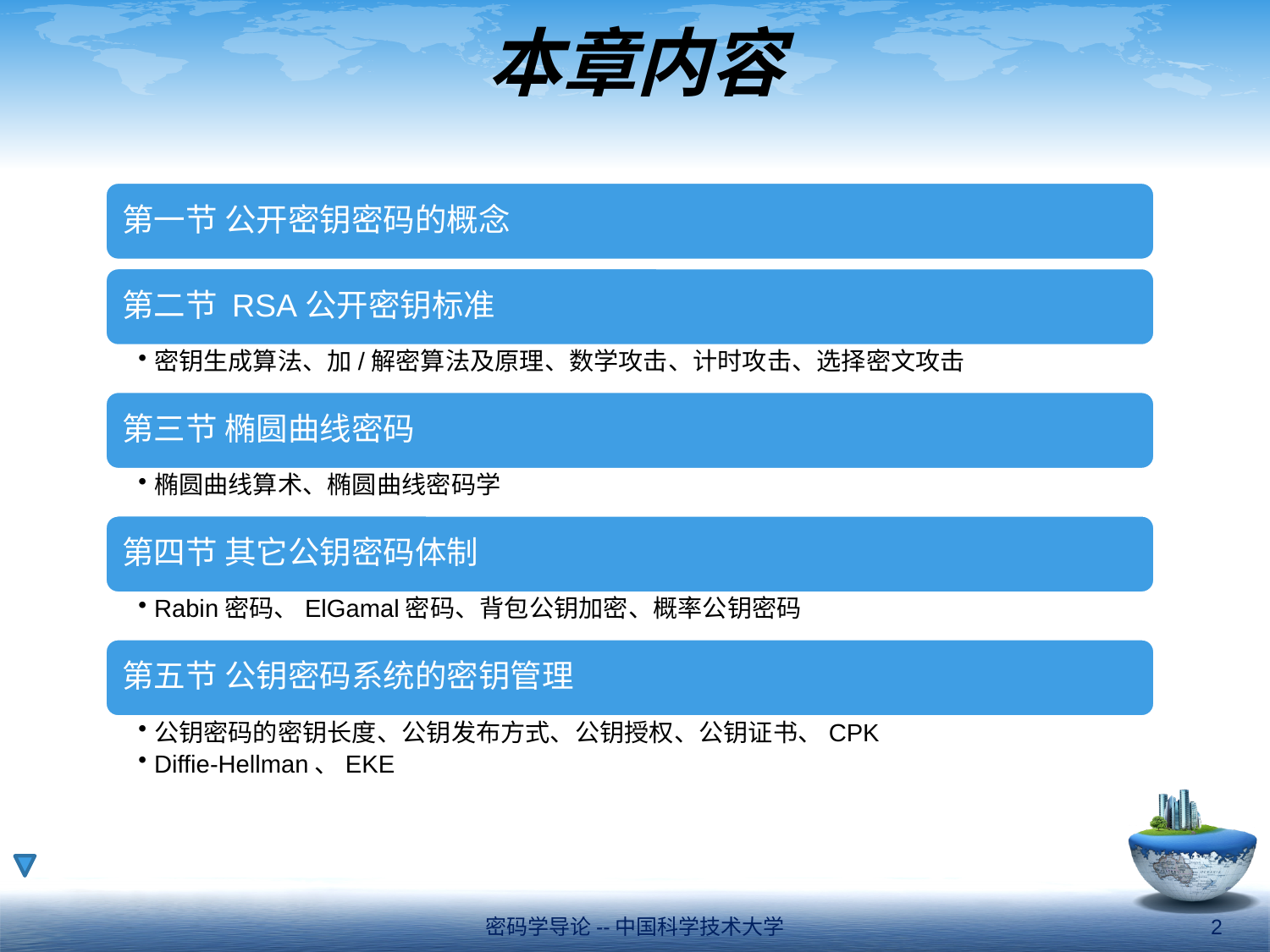

# 本章内容
第一节 公开密钥密码的概念
第二节 RSA公开密钥标准
密钥生成算法、加/解密算法及原理、数学攻击、计时攻击、选择密文攻击
第三节 椭圆曲线密码
椭圆曲线算术、椭圆曲线密码学
第四节 其它公钥密码体制
Rabin密码、ElGamal密码、背包公钥加密、概率公钥密码
第五节 公钥密码系统的密钥管理
公钥密码的密钥长度、公钥发布方式、公钥授权、公钥证书、CPK
Diffie-Hellman、EKE

密码学导论--中国科学技术大学
2